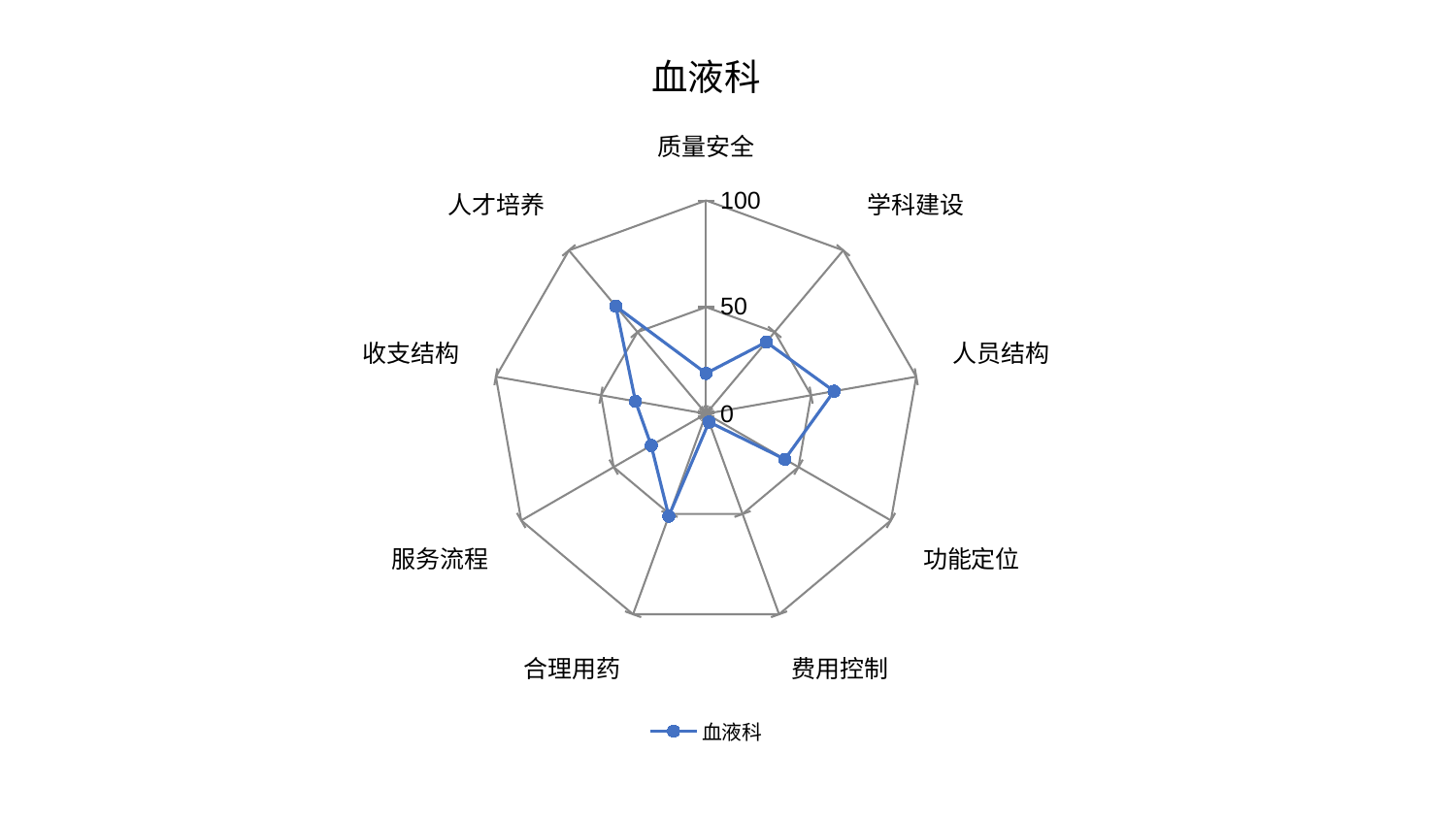

### Chart: 血液科

| Category | 血液科 |
|---|---|
| 质量安全 | 18.94795906381696 |
| 学科建设 | 43.90820273020583 |
| 人员结构 | 60.90835740435315 |
| 功能定位 | 42.626182551648846 |
| 费用控制 | 4.1192933432413 |
| 合理用药 | 51.10671617785982 |
| 服务流程 | 29.702075207634877 |
| 收支结构 | 33.59359823201604 |
| 人才培养 | 65.78746787378348 |
184